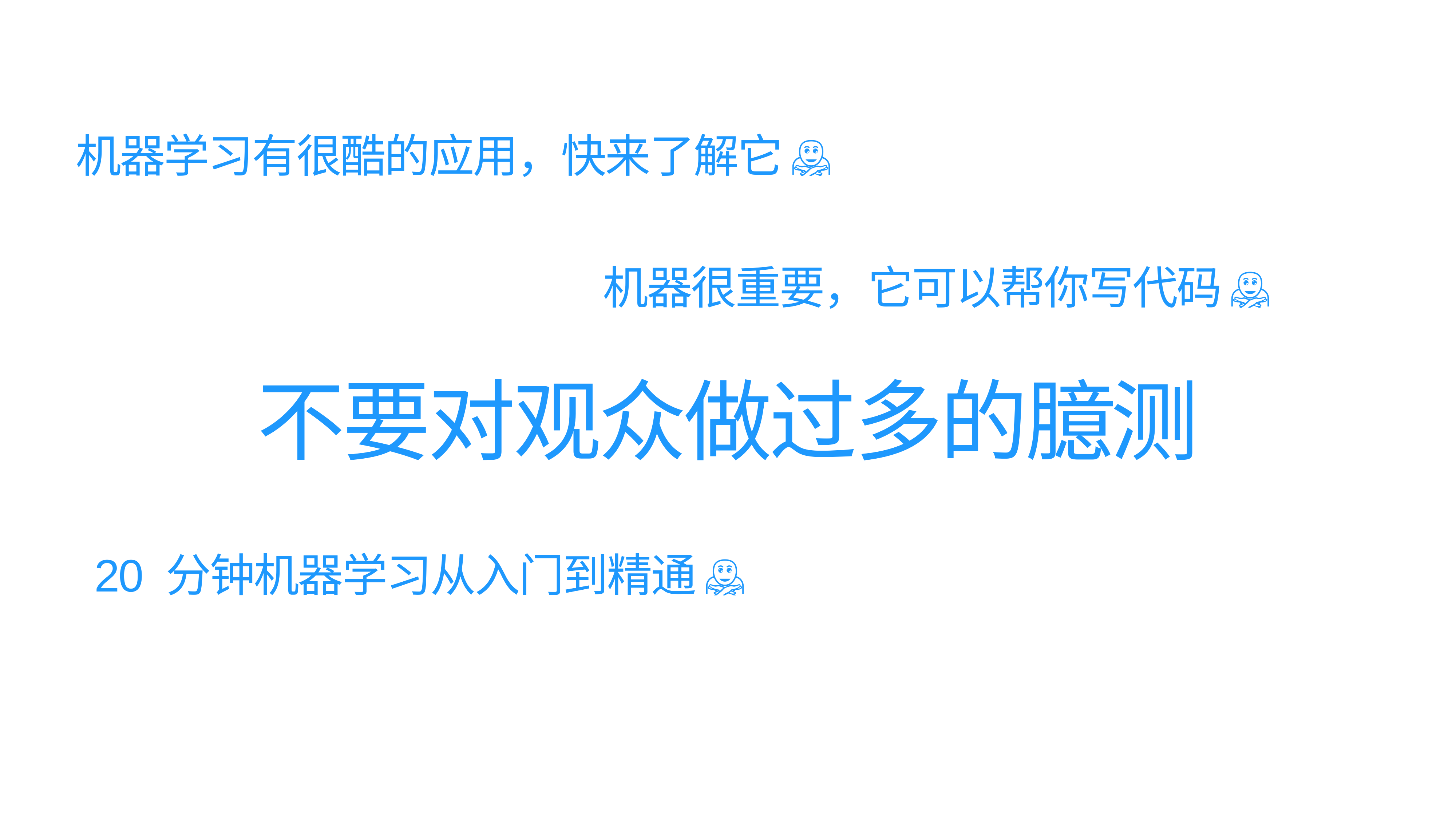

机器学习有很酷的应用，快来了解它 🙅
机器很重要，它可以帮你写代码 🙅
不要对观众做过多的臆测
20 分钟机器学习从入门到精通 🙅